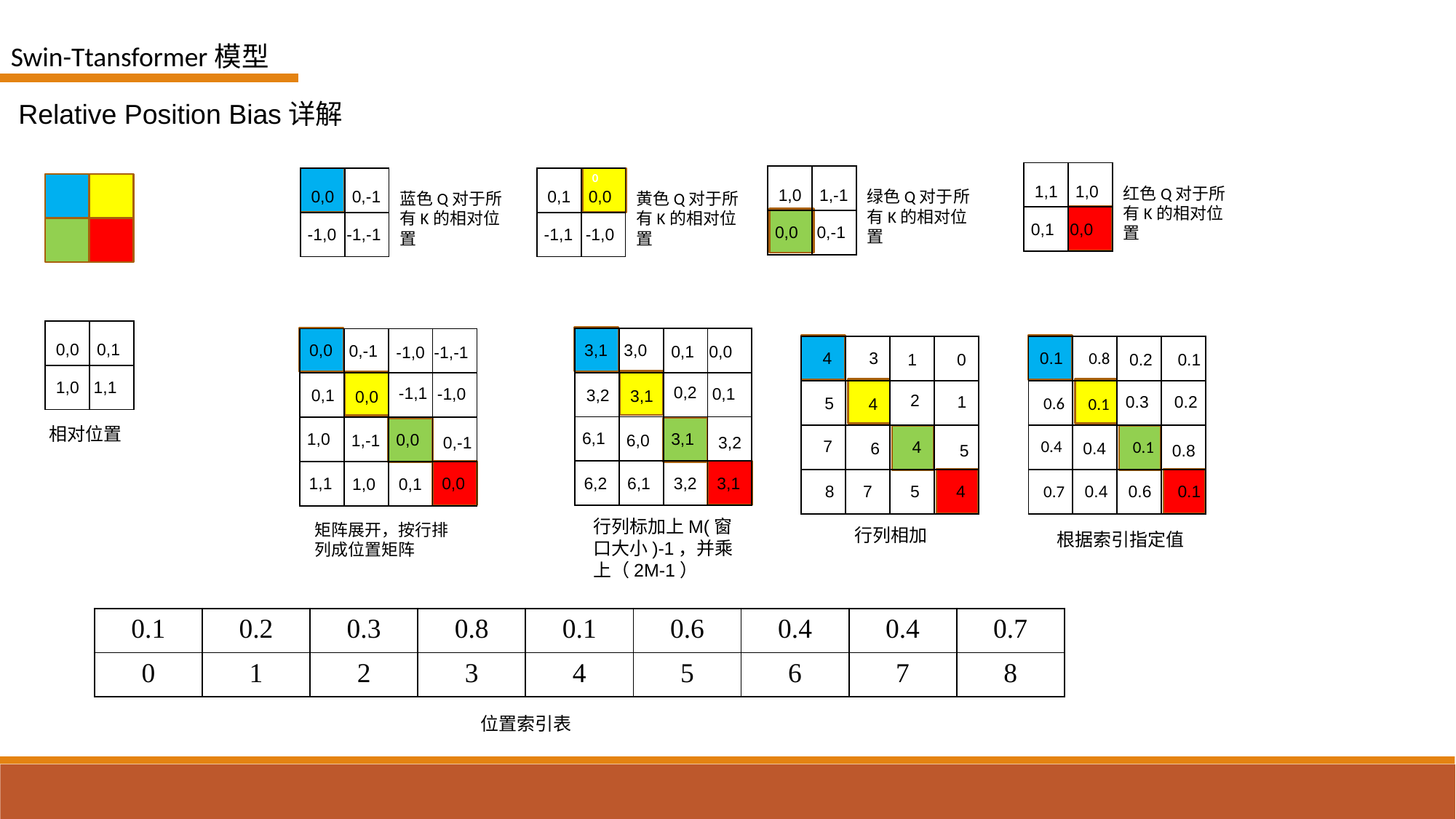

Swin-Ttansformer模型
Relative Position Bias详解
|  | 0 |
| --- | --- |
|  |  |
|  | 0 |
| --- | --- |
|  |  |
|  | 0 |
| --- | --- |
|  |  |
|  | 0 |
| --- | --- |
|  |  |

1,1
1,0
红色Q对于所有K的相对位置
1,0
1,-1
0,0
0,-1
0,1
0,0
绿色Q对于所有K的相对位置
蓝色Q对于所有K的相对位置
黄色Q对于所有K的相对位置

0,1
0,0
0,0
0,-1

-1,0
-1,-1
-1,1
-1,0
|  | 0 |
| --- | --- |
|  |  |

|  |  |  | 0 |
| --- | --- | --- | --- |
|  |  |  |  |
|  |  |  |  |
|  |  |  |  |
|  |  |  | 0 |
| --- | --- | --- | --- |
|  |  |  |  |
|  |  |  |  |
|  |  |  |  |
0,0
0,1
3,1
3,0
0,0
0,-1

0,1
0,0
-1,0
-1,-1
|  |  |  | 0 |
| --- | --- | --- | --- |
|  |  |  |  |
|  |  |  |  |
|  |  |  |  |
|  |  |  | 0 |
| --- | --- | --- | --- |
|  |  |  |  |
|  |  |  |  |
|  |  |  |  |
4
0.1
3
0.8
1
0
0.2
0.1

1,0
1,1
0,2
-1,1
0,1
-1,0

3,2
0,1
3,1
0,0
2
0.3
1
0.2
5
0.6
4
0.1
相对位置

6,1
1,0
3,1
0,0
6,0
1,-1

3,2
0,-1
7
0.4
4
0.1
6
0.4
5
0.8

6,2
3,1
1,1
0,0
6,1
3,2
1,0
0,1

8
0.7
4
0.1
7
5
0.4
0.6
行列标加上M(窗口大小)-1，并乘上（2M-1）
矩阵展开，按行排列成位置矩阵
行列相加
根据索引指定值
| 0.1 | 0.2 | 0.3 | 0.8 | 0.1 | 0.6 | 0.4 | 0.4 | 0.7 |
| --- | --- | --- | --- | --- | --- | --- | --- | --- |
| 0 | 1 | 2 | 3 | 4 | 5 | 6 | 7 | 8 |
位置索引表